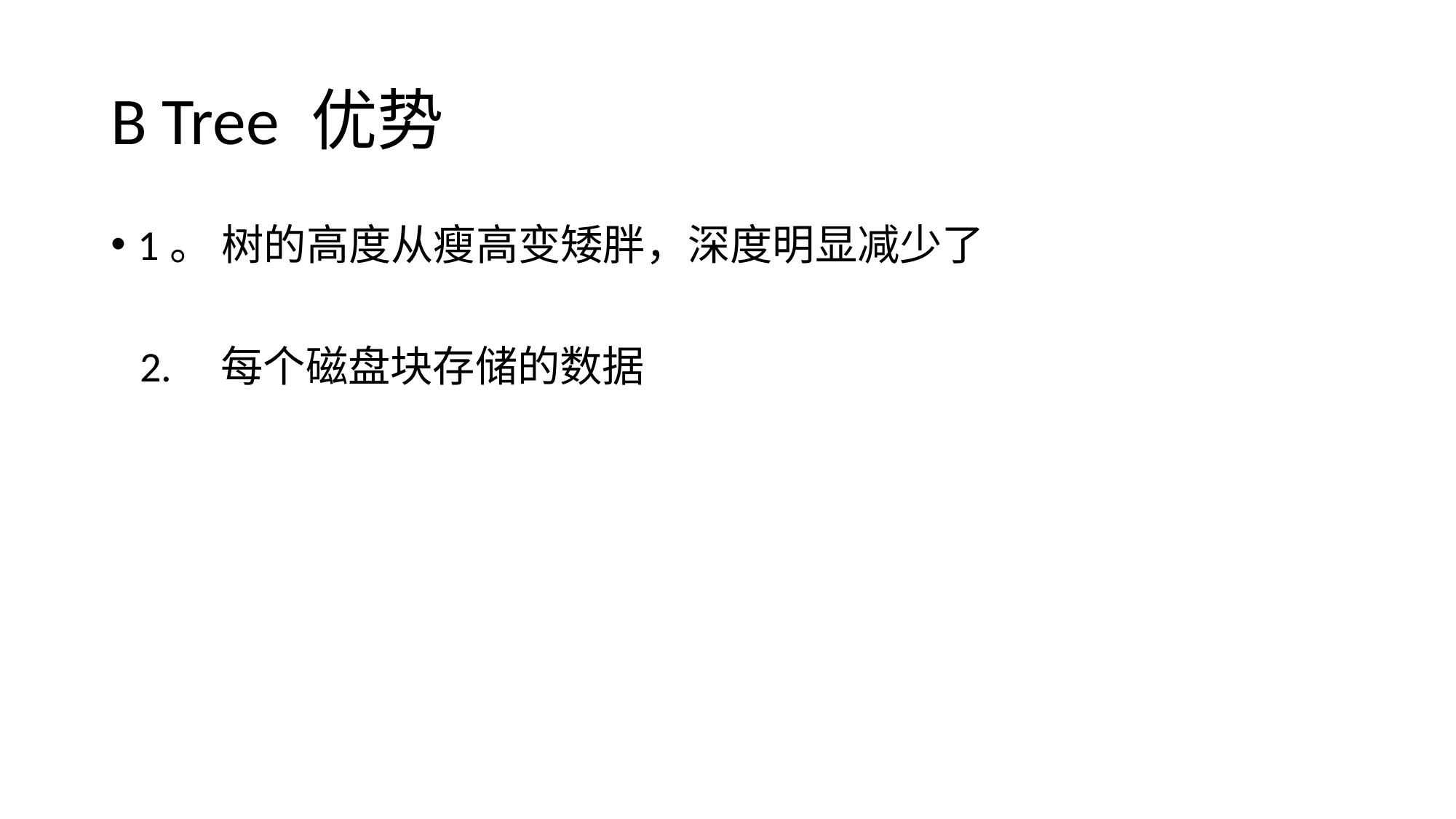

# B Tree 优势
1。 树的高度从瘦高变矮胖，深度明显减少了

   2.    每个磁盘块存储的数据